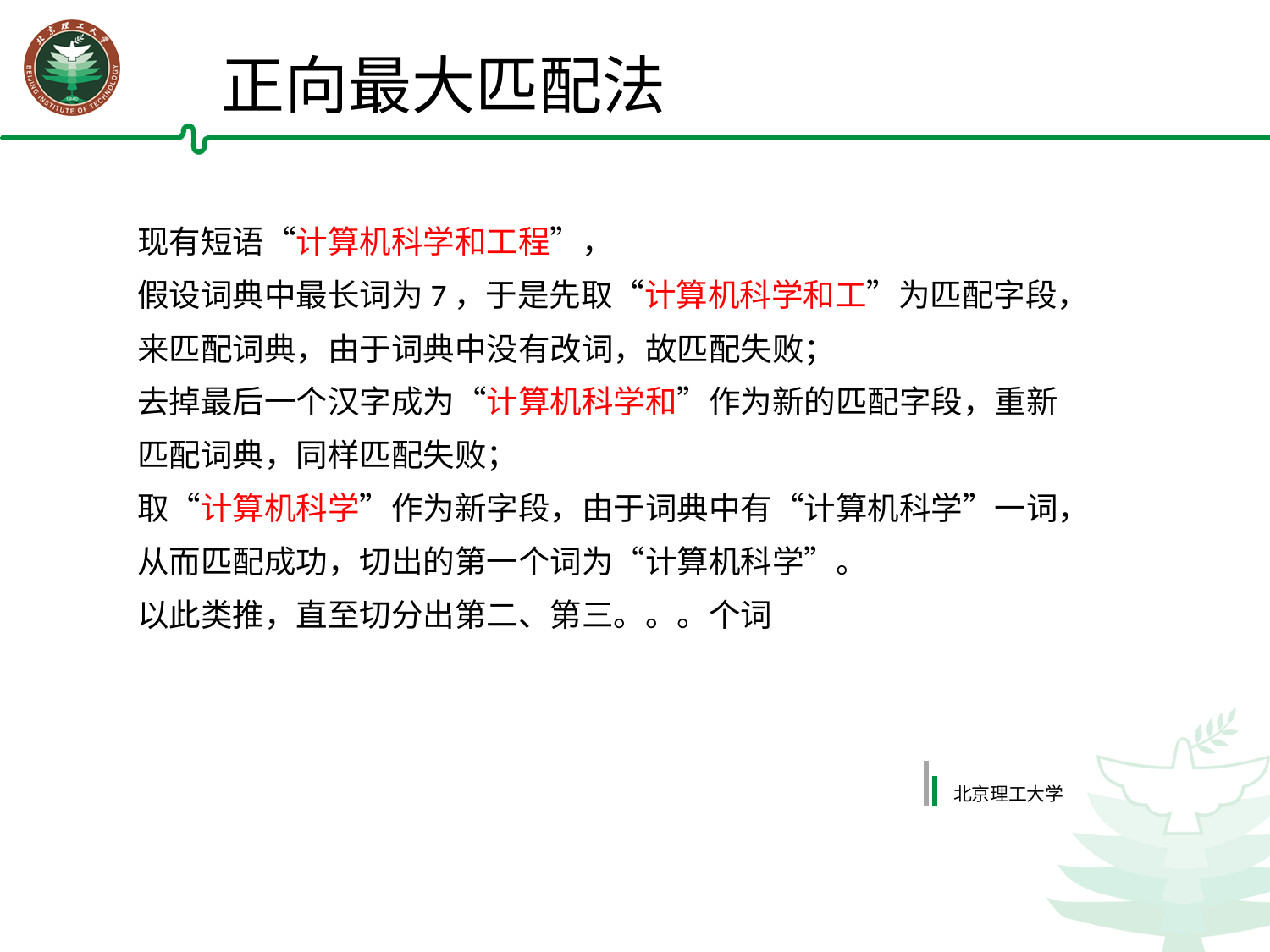

正向最大匹配法
现有短语“计算机科学和工程”，
假设词典中最长词为7，于是先取“计算机科学和工”为匹配字段，来匹配词典，由于词典中没有改词，故匹配失败；
去掉最后一个汉字成为“计算机科学和”作为新的匹配字段，重新匹配词典，同样匹配失败；
取“计算机科学”作为新字段，由于词典中有“计算机科学”一词，从而匹配成功，切出的第一个词为“计算机科学”。
以此类推，直至切分出第二、第三。。。个词

北京理工大学